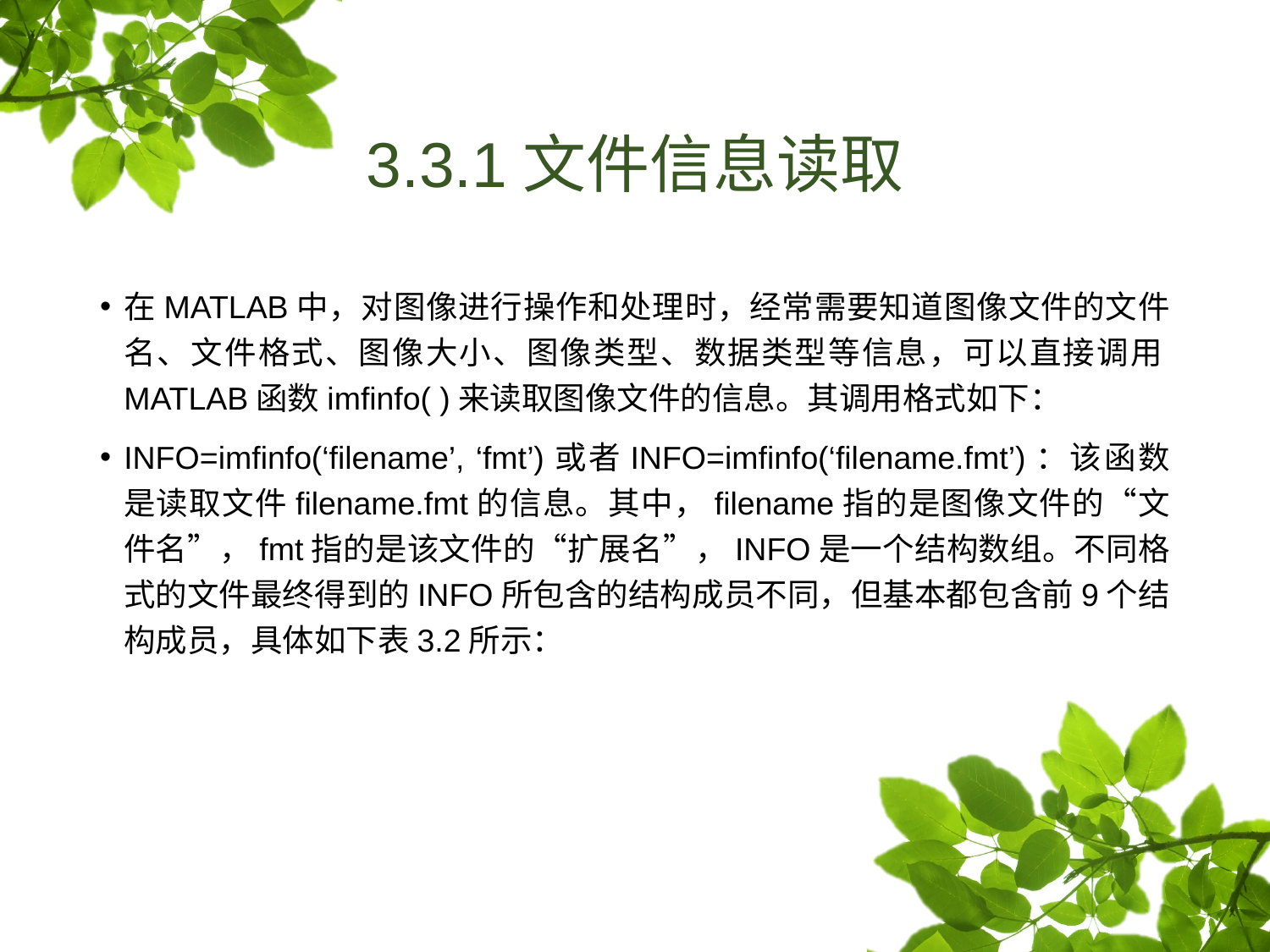

# 3.3.1文件信息读取
在MATLAB中，对图像进行操作和处理时，经常需要知道图像文件的文件名、文件格式、图像大小、图像类型、数据类型等信息，可以直接调用MATLAB函数imfinfo( )来读取图像文件的信息。其调用格式如下：
INFO=imfinfo(‘filename’, ‘fmt’)或者INFO=imfinfo(‘filename.fmt’)：该函数是读取文件filename.fmt的信息。其中，filename指的是图像文件的“文件名”，fmt指的是该文件的“扩展名”，INFO是一个结构数组。不同格式的文件最终得到的INFO所包含的结构成员不同，但基本都包含前9个结构成员，具体如下表3.2所示：